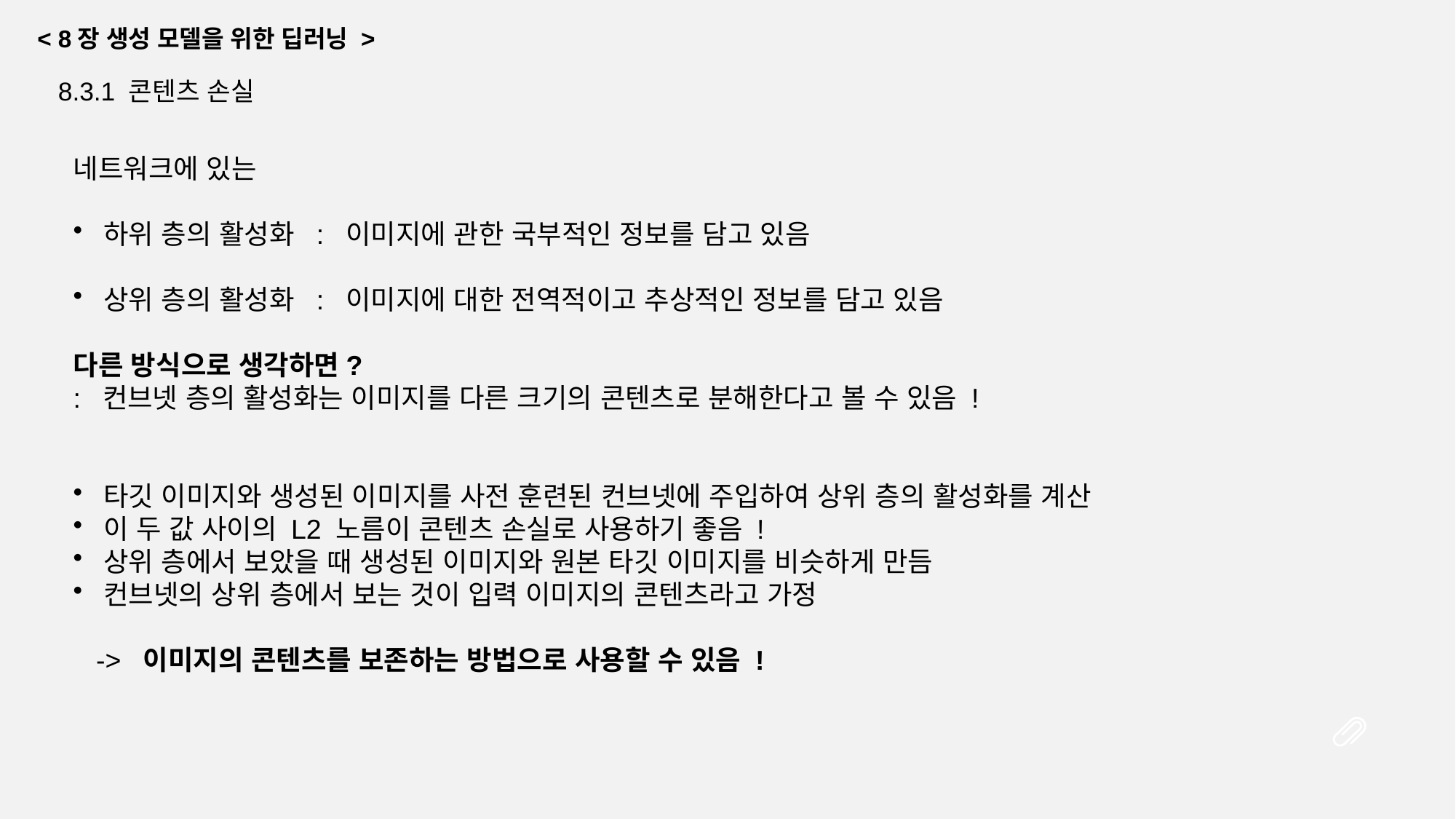

< 8장 생성 모델을 위한 딥러닝 >
8.3.1 콘텐츠 손실
네트워크에 있는

하위 층의 활성화  :  이미지에 관한 국부적인 정보를 담고 있음

상위 층의 활성화  :  이미지에 대한 전역적이고 추상적인 정보를 담고 있음

다른 방식으로 생각하면?
:  컨브넷 층의 활성화는 이미지를 다른 크기의 콘텐츠로 분해한다고 볼 수 있음 !

타깃 이미지와 생성된 이미지를 사전 훈련된 컨브넷에 주입하여 상위 층의 활성화를 계산
이 두 값 사이의 L2 노름이 콘텐츠 손실로 사용하기 좋음 !
상위 층에서 보았을 때 생성된 이미지와 원본 타깃 이미지를 비슷하게 만듬
컨브넷의 상위 층에서 보는 것이 입력 이미지의 콘텐츠라고 가정

   ->  이미지의 콘텐츠를 보존하는 방법으로 사용할 수 있음 !